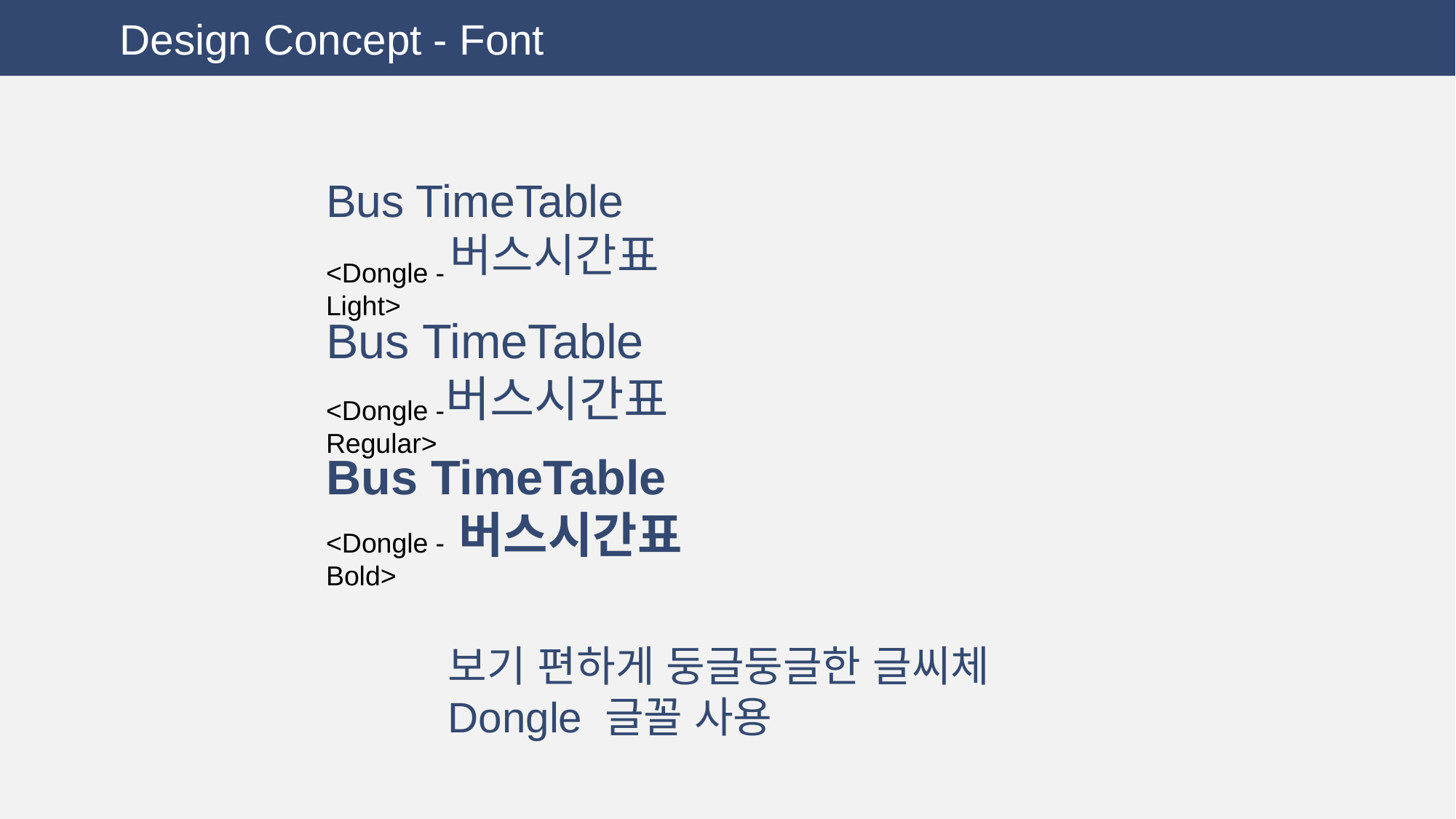

Design Concept - Font
Bus TimeTable                                     버스시간표

<Dongle - Light>
Bus TimeTable                                 버스시간표
<Dongle - Regular>
Bus TimeTable                                버스시간표
<Dongle - Bold>
보기 편하게 둥글둥글한 글씨체 Dongle 글꼴 사용